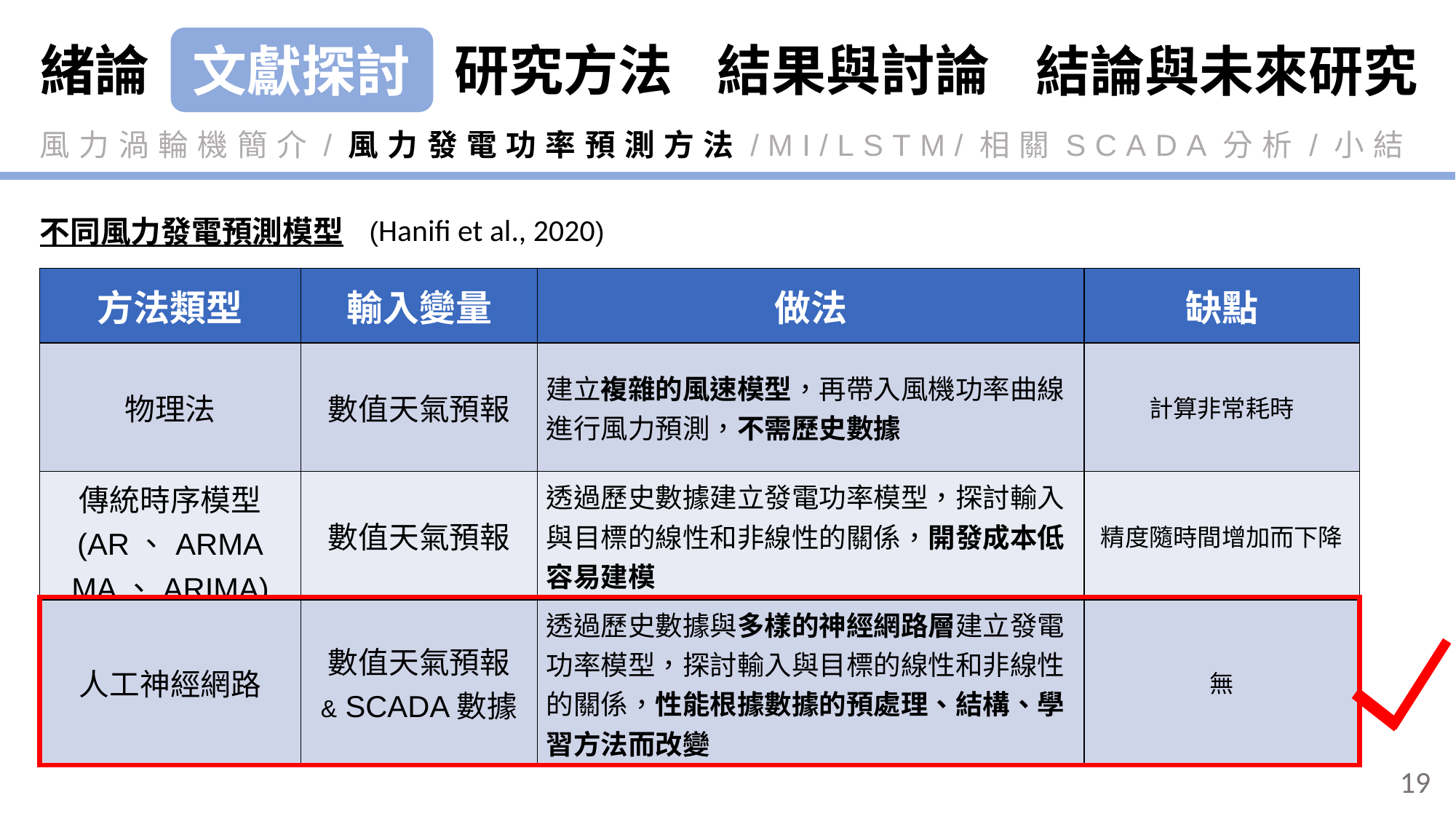

緒論
研究方法
結果與討論
結論與未來研究
文獻探討
風力渦輪機簡介/風力發電功率預測方法/MI/LSTM/相關SCADA分析/小結

(Hanifi et al., 2020)
不同風力發電預測模型
| 方法類型 | 輸入變量 | 做法 | 缺點 |
| --- | --- | --- | --- |
| 物理法 | 數值天氣預報 | 建立複雜的風速模型，再帶入風機功率曲線進行風力預測，不需歷史數據 | 計算非常耗時 |
| 傳統時序模型 (AR、ARMA MA、ARIMA) | 數值天氣預報 | 透過歷史數據建立發電功率模型，探討輸入與目標的線性和非線性的關係，開發成本低容易建模 | 精度隨時間增加而下降 |
| 人工神經網路 | 數值天氣預報 & SCADA數據 | 透過歷史數據與多樣的神經網路層建立發電功率模型，探討輸入與目標的線性和非線性的關係，性能根據數據的預處理、結構、學習方法而改變 | 無 |

19